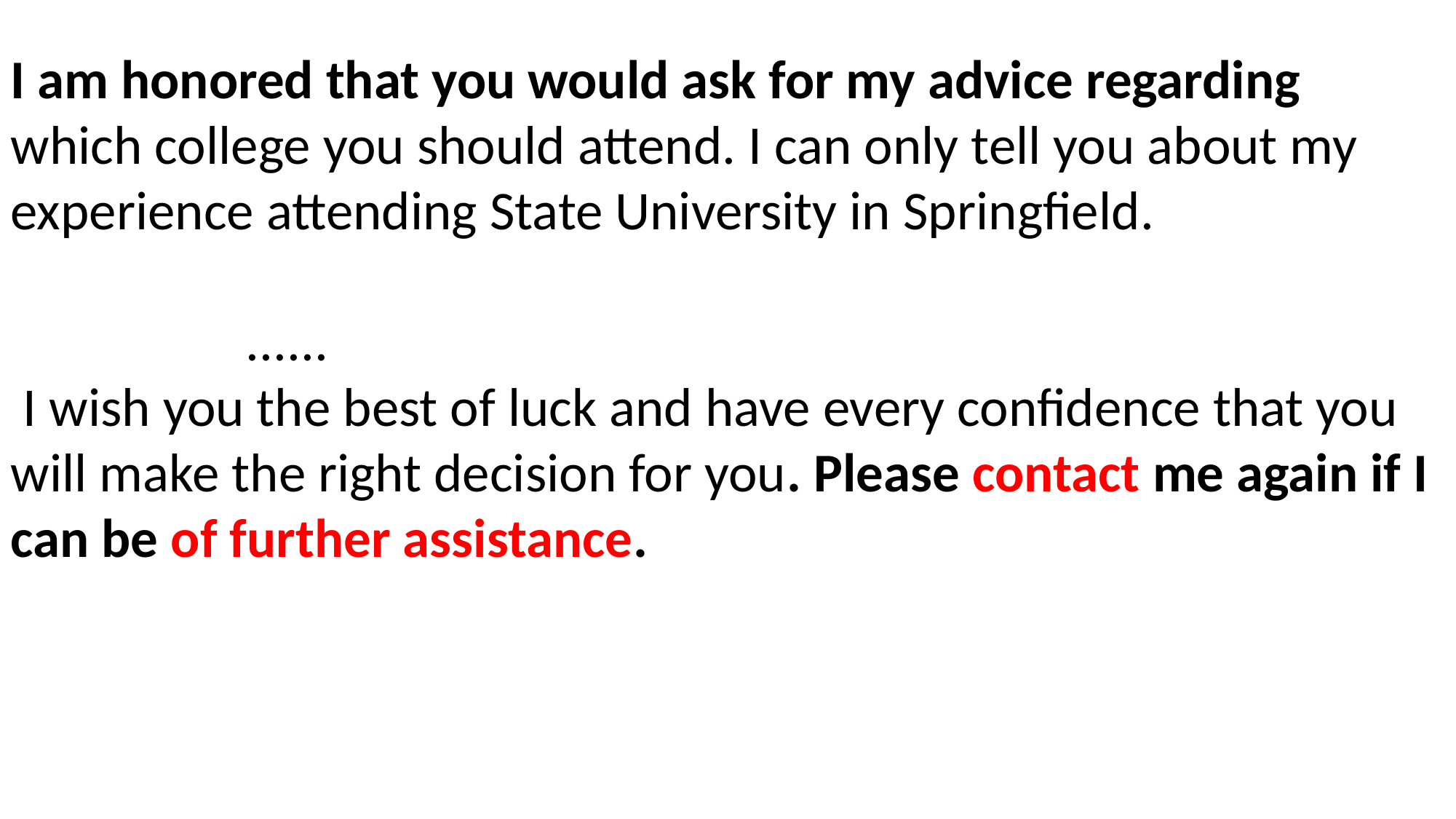

I am honored that you would ask for my advice regarding which college you should attend. I can only tell you about my experience attending State University in Springfield.

                   ......
 I wish you the best of luck and have every confidence that you will make the right decision for you. Please contact me again if I can be of further assistance.
高中   英语